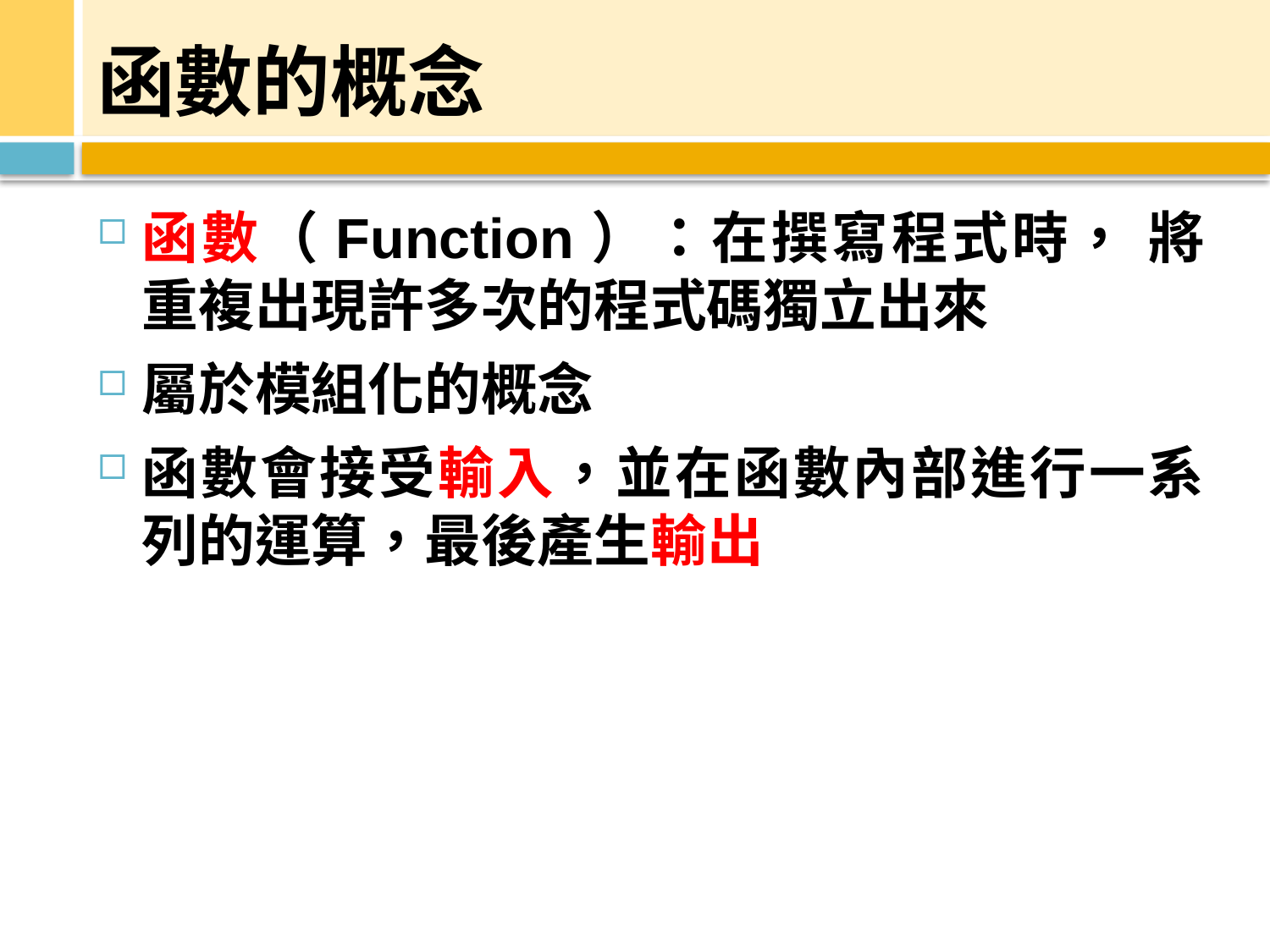

# 函數的概念
函數（Function）：在撰寫程式時， 將重複出現許多次的程式碼獨立出來
屬於模組化的概念
函數會接受輸入，並在函數內部進行一系列的運算，最後產生輸出